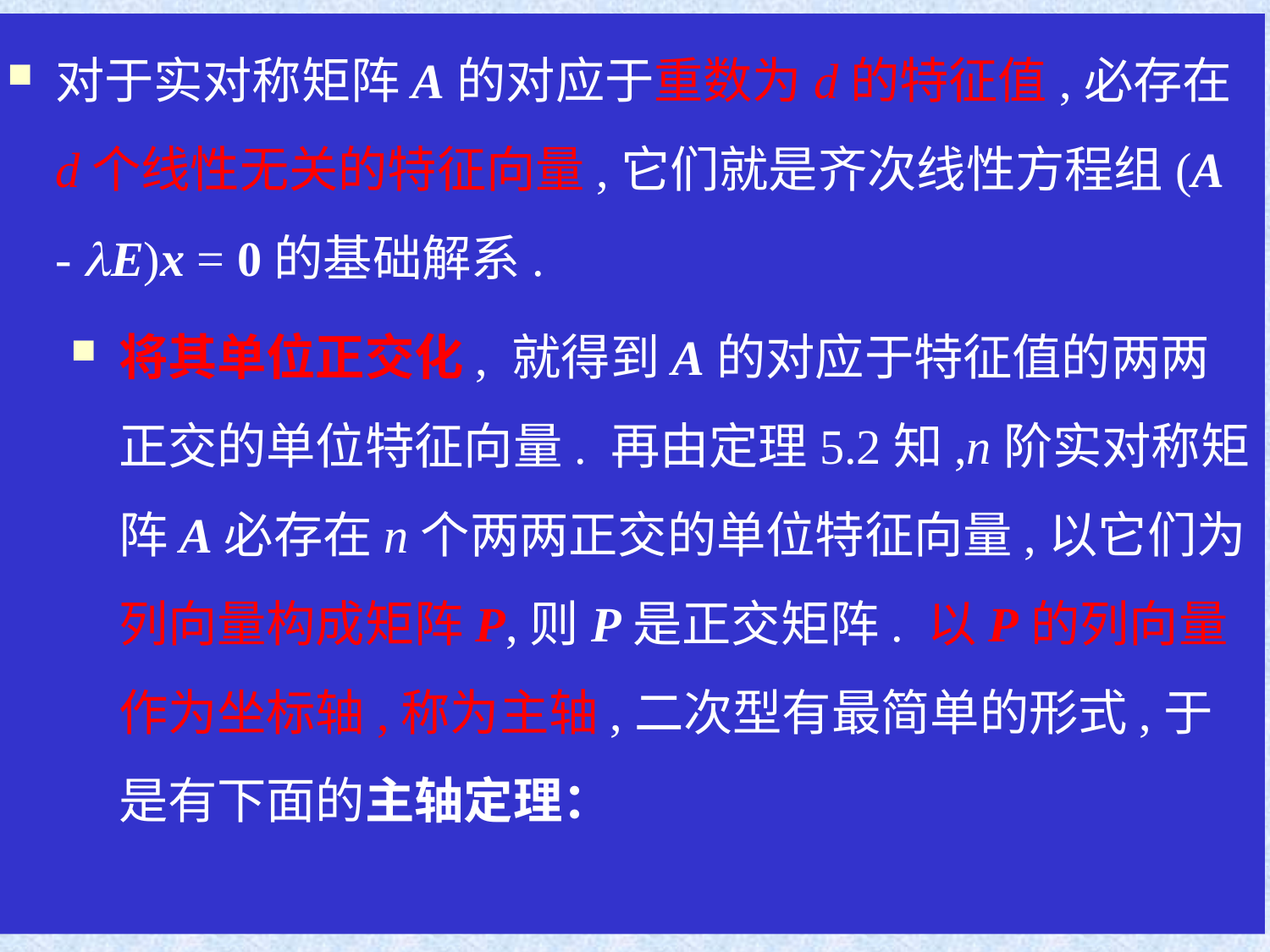

对于实对称矩阵A的对应于重数为d的特征值,必存在d个线性无关的特征向量,它们就是齐次线性方程组(A - λE)x = 0的基础解系.
将其单位正交化, 就得到A的对应于特征值的两两正交的单位特征向量. 再由定理5.2知,n阶实对称矩阵A必存在n个两两正交的单位特征向量,以它们为列向量构成矩阵P,则P是正交矩阵. 以P的列向量作为坐标轴,称为主轴,二次型有最简单的形式,于是有下面的主轴定理：